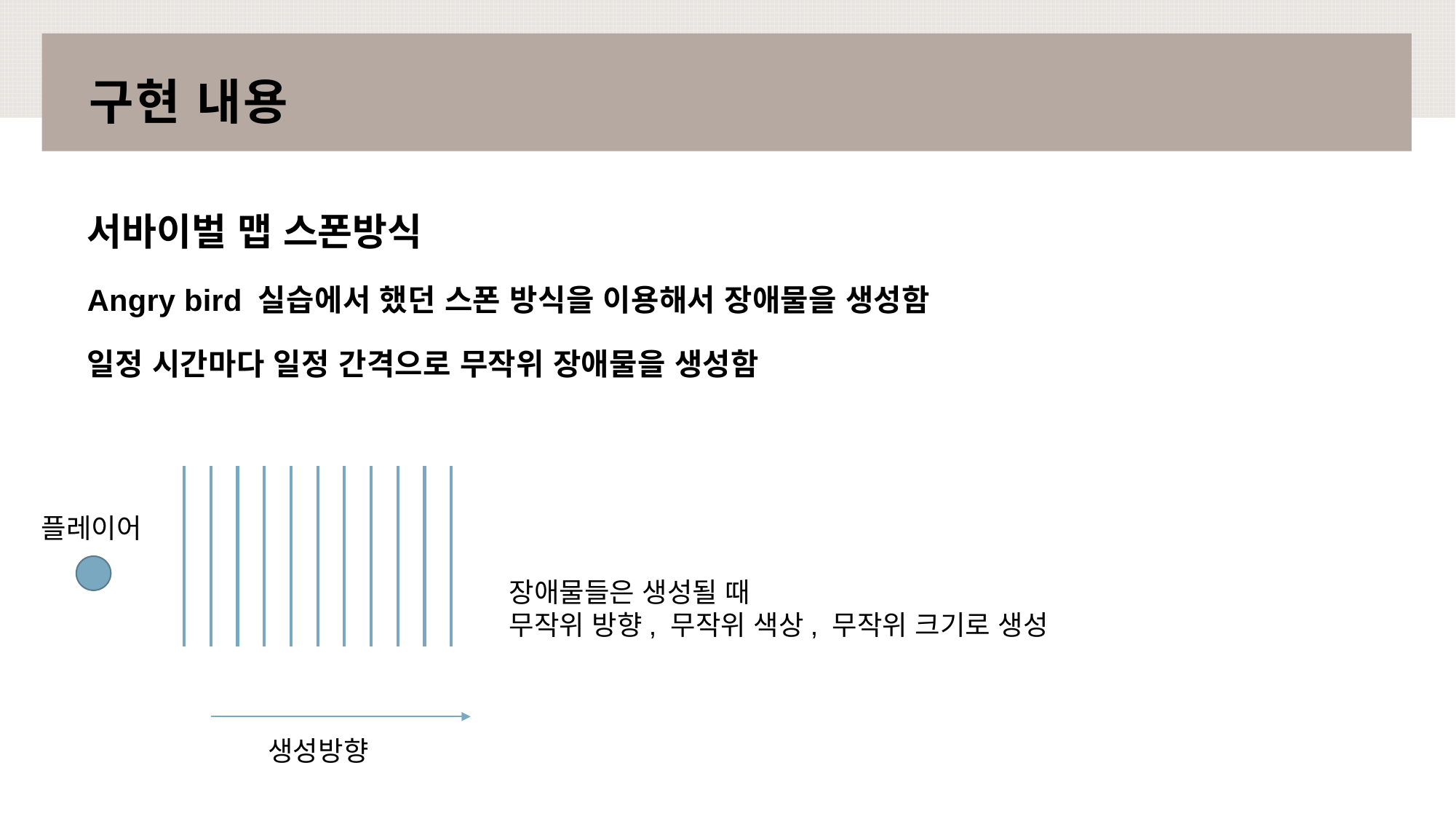

# 구현 내용
서바이벌 맵 스폰방식
Angry bird 실습에서 했던 스폰 방식을 이용해서 장애물을 생성함
일정 시간마다 일정 간격으로 무작위 장애물을 생성함

플레이어

장애물들은 생성될 때
무작위 방향, 무작위 색상, 무작위 크기로 생성
생성방향